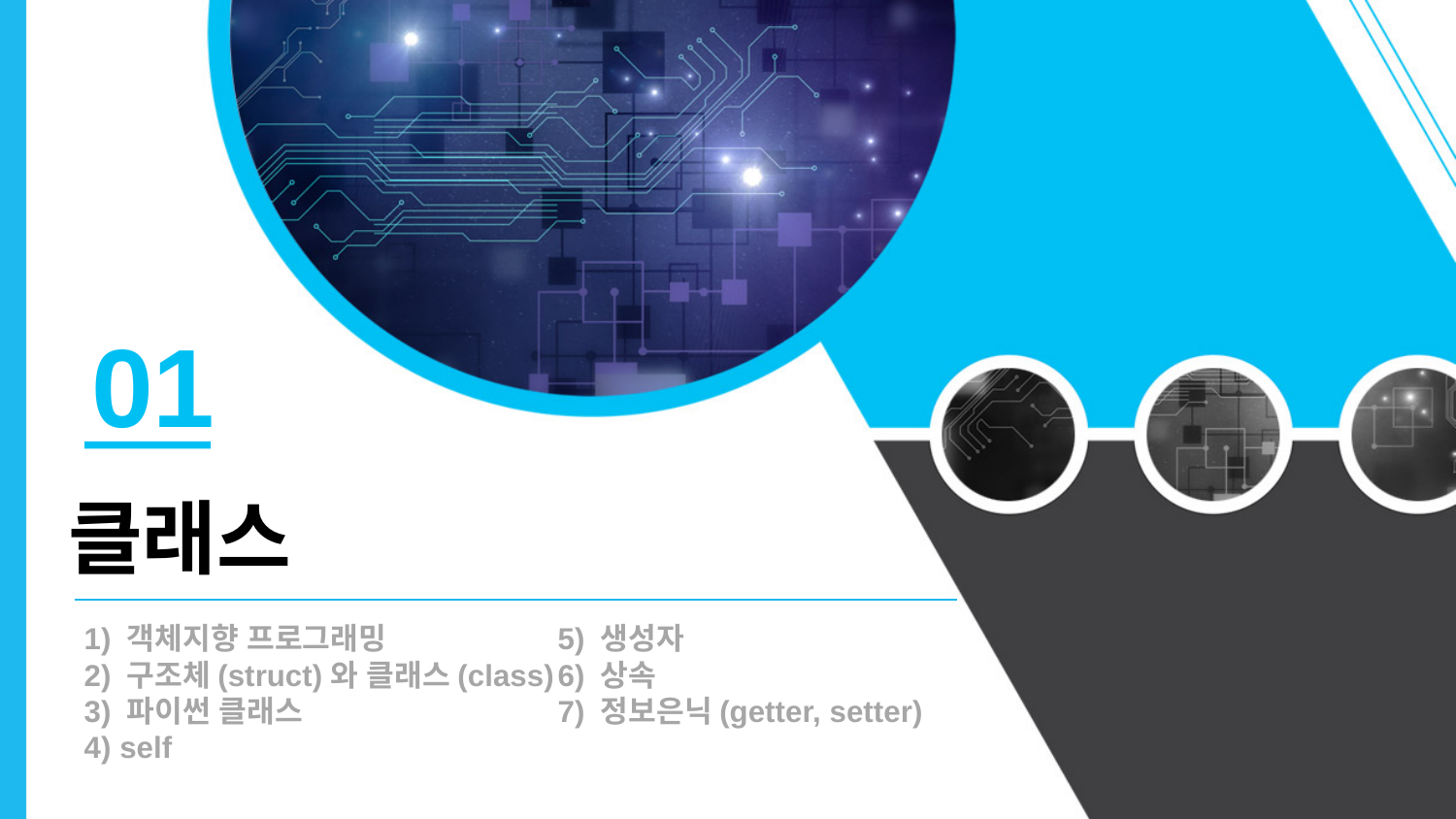

01

클래스
1) 객체지향 프로그래밍
2) 구조체(struct)와 클래스(class)
3) 파이썬 클래스
4) self

5) 생성자
6) 상속
7) 정보은닉(getter, setter)